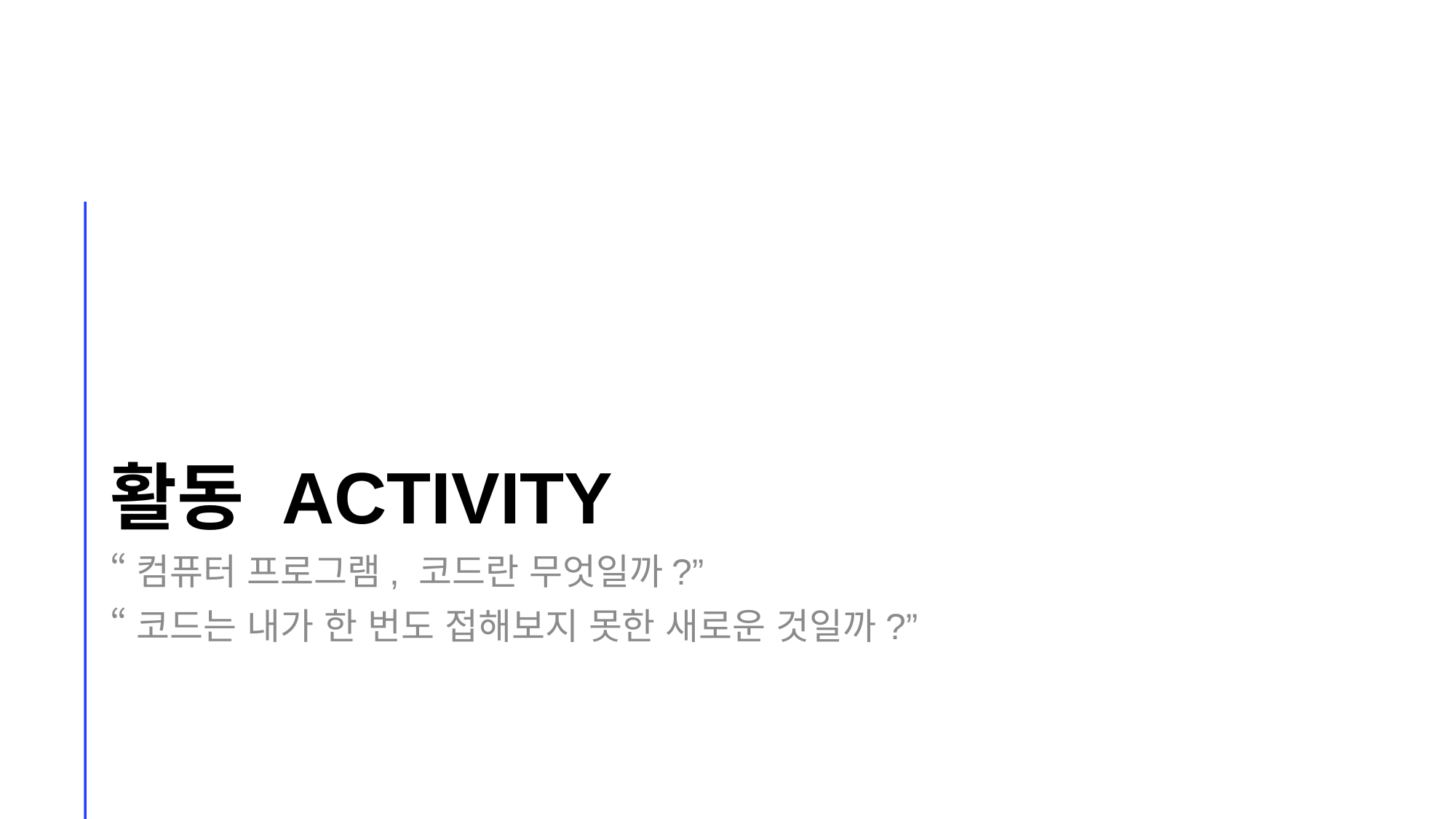

# 활동 Activity
“컴퓨터 프로그램, 코드란 무엇일까?”
“코드는 내가 한 번도 접해보지 못한 새로운 것일까?”